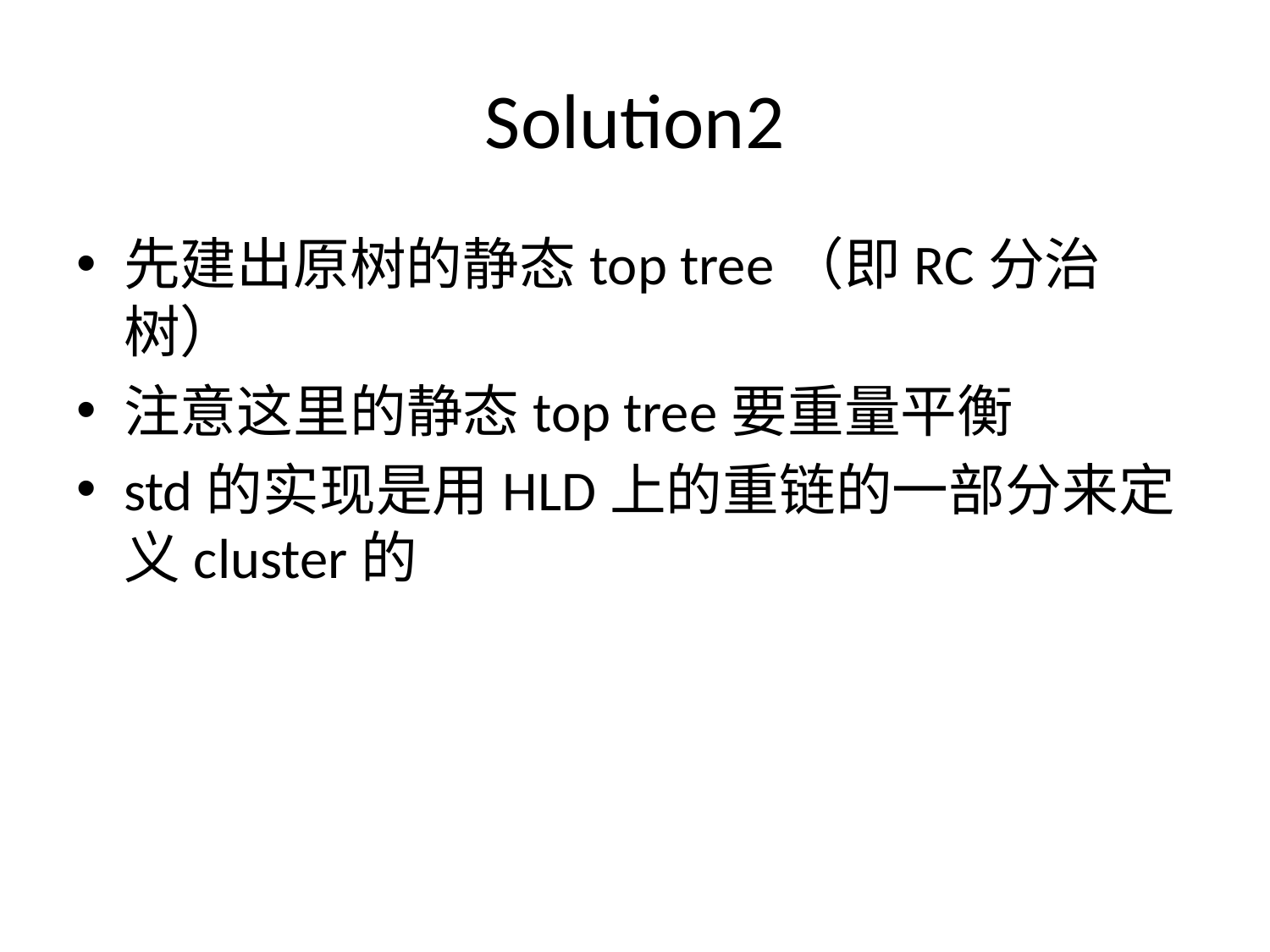

# Solution2
先建出原树的静态top tree（即RC分治树）
注意这里的静态top tree要重量平衡
std的实现是用HLD上的重链的一部分来定义cluster的